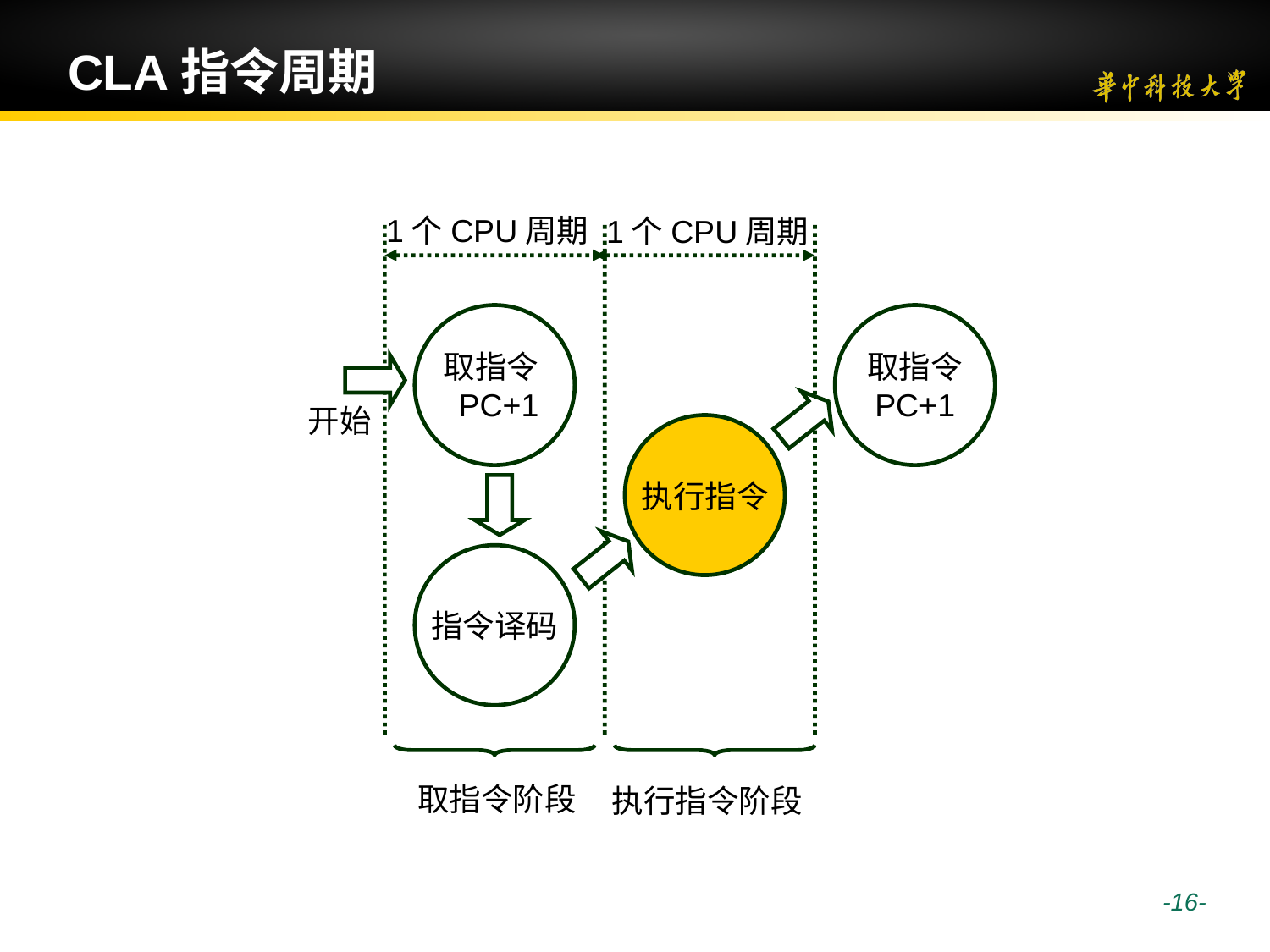

# CLA指令周期
1个CPU周期
1个CPU周期

取指令
PC+1
取指令
PC+1

开始
执行指令

指令译码

取指令阶段
执行指令阶段
 -16-